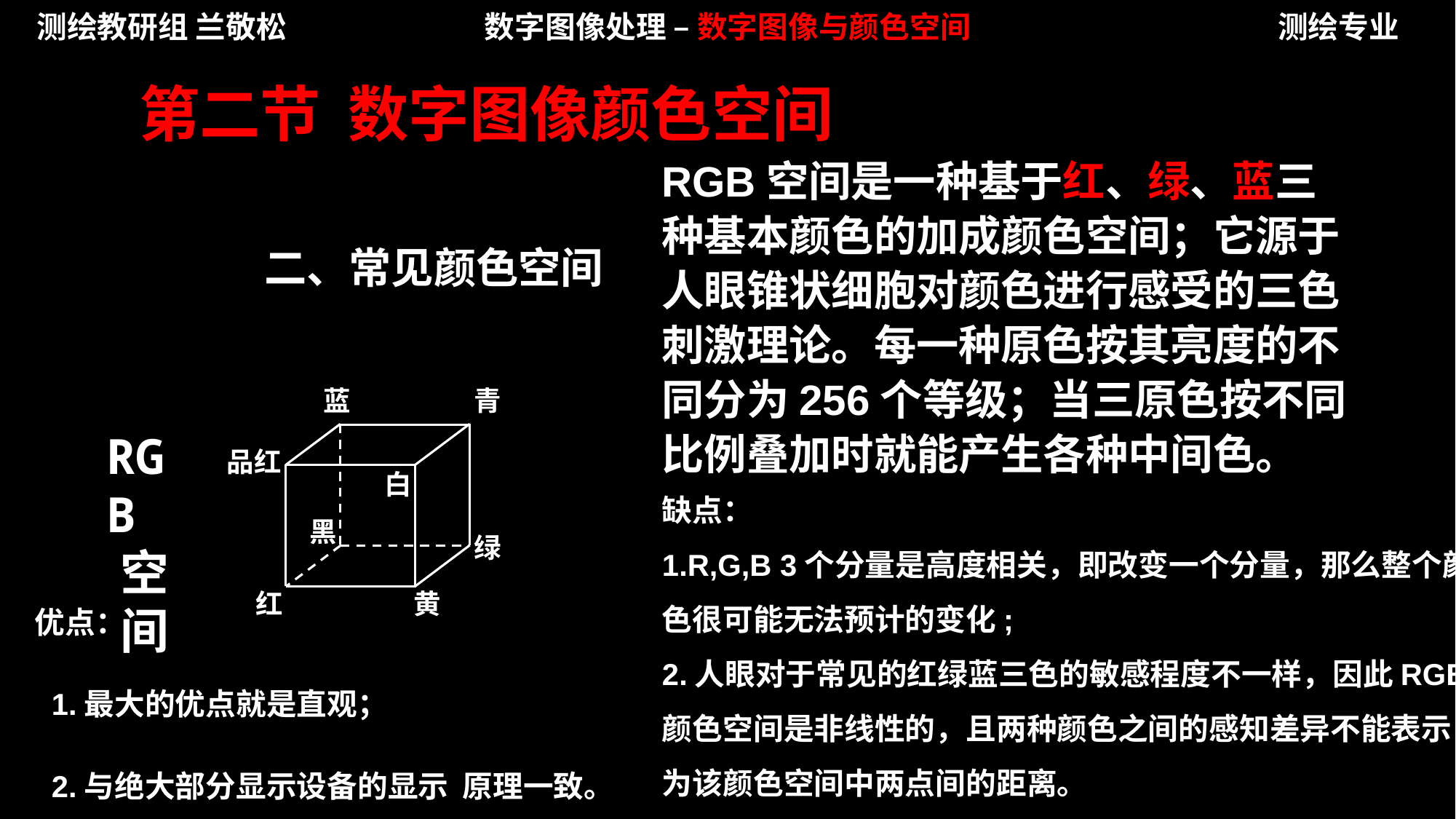

测绘教研组 兰敬松
数字图像处理 – 数字图像与颜色空间
测绘专业
第二节  数字图像颜色空间
RGB空间是一种基于红、绿、蓝三种基本颜色的加成颜色空间；它源于人眼锥状细胞对颜色进行感受的三色刺激理论。每一种原色按其亮度的不同分为256个等级；当三原色按不同比例叠加时就能产生各种中间色。
二、常见颜色空间
蓝
青
品红
白
黑
绿
红
黄
RGB
空间
缺点：
1.R,G,B 3个分量是高度相关，即改变一个分量，那么整个颜色很可能无法预计的变化;
2.人眼对于常见的红绿蓝三色的敏感程度不一样，因此RGB颜色空间是非线性的，且两种颜色之间的感知差异不能表示为该颜色空间中两点间的距离。
优点：
  1.最大的优点就是直观；
  2.与绝大部分显示设备的显示  原理一致。